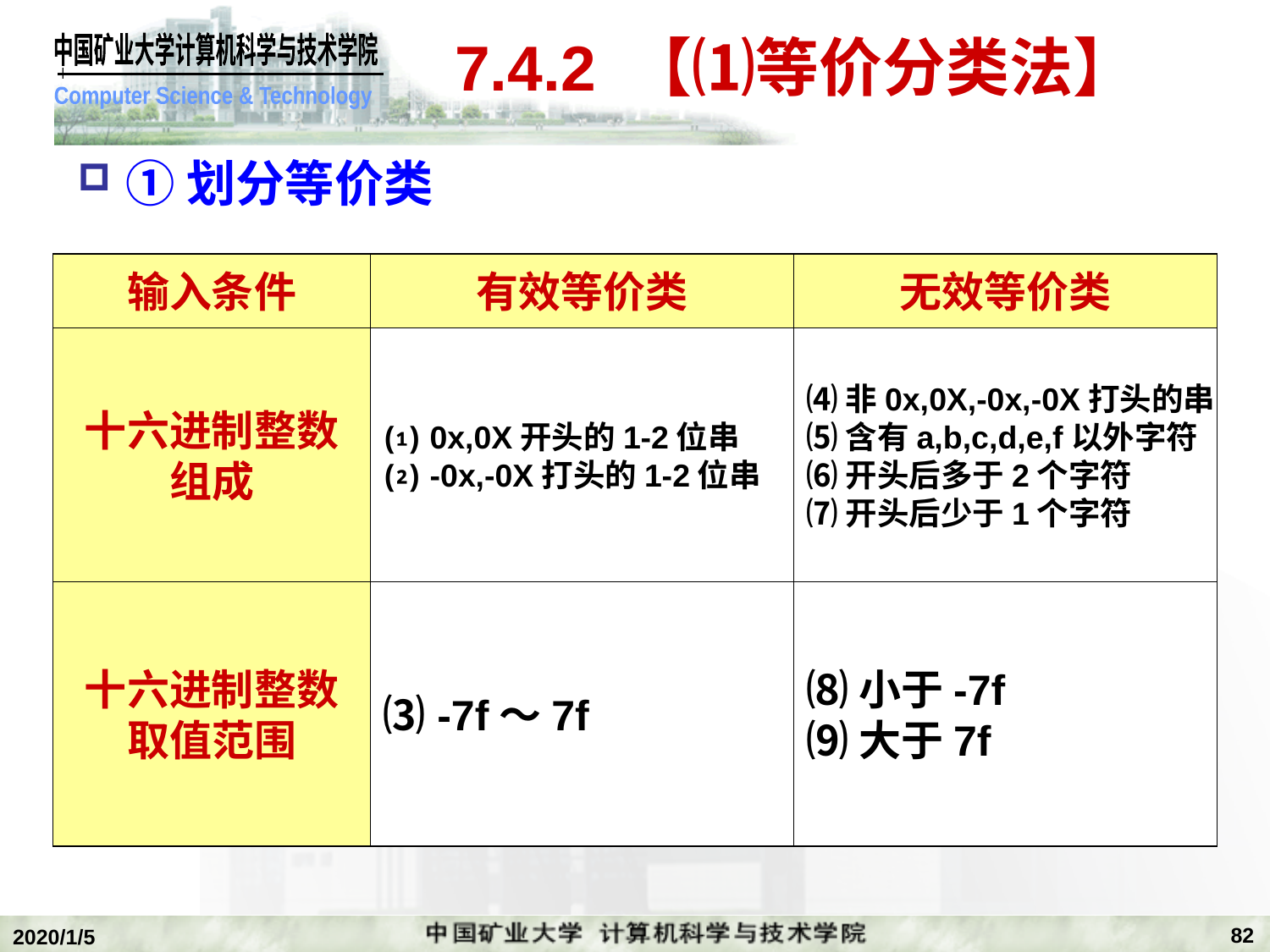

# 7.4.2 【⑴等价分类法】
①划分等价类
输入条件
有效等价类
无效等价类
十六进制整数
组成
⑴ 0x,0X开头的1-2位串
⑵ -0x,-0X打头的1-2位串
⑷非0x,0X,-0x,-0X打头的串
⑸含有a,b,c,d,e,f以外字符
⑹开头后多于2个字符
⑺开头后少于1个字符
十六进制整数
取值范围
⑶ -7f～7f
⑻小于-7f
⑼大于7f
82
2020/1/5